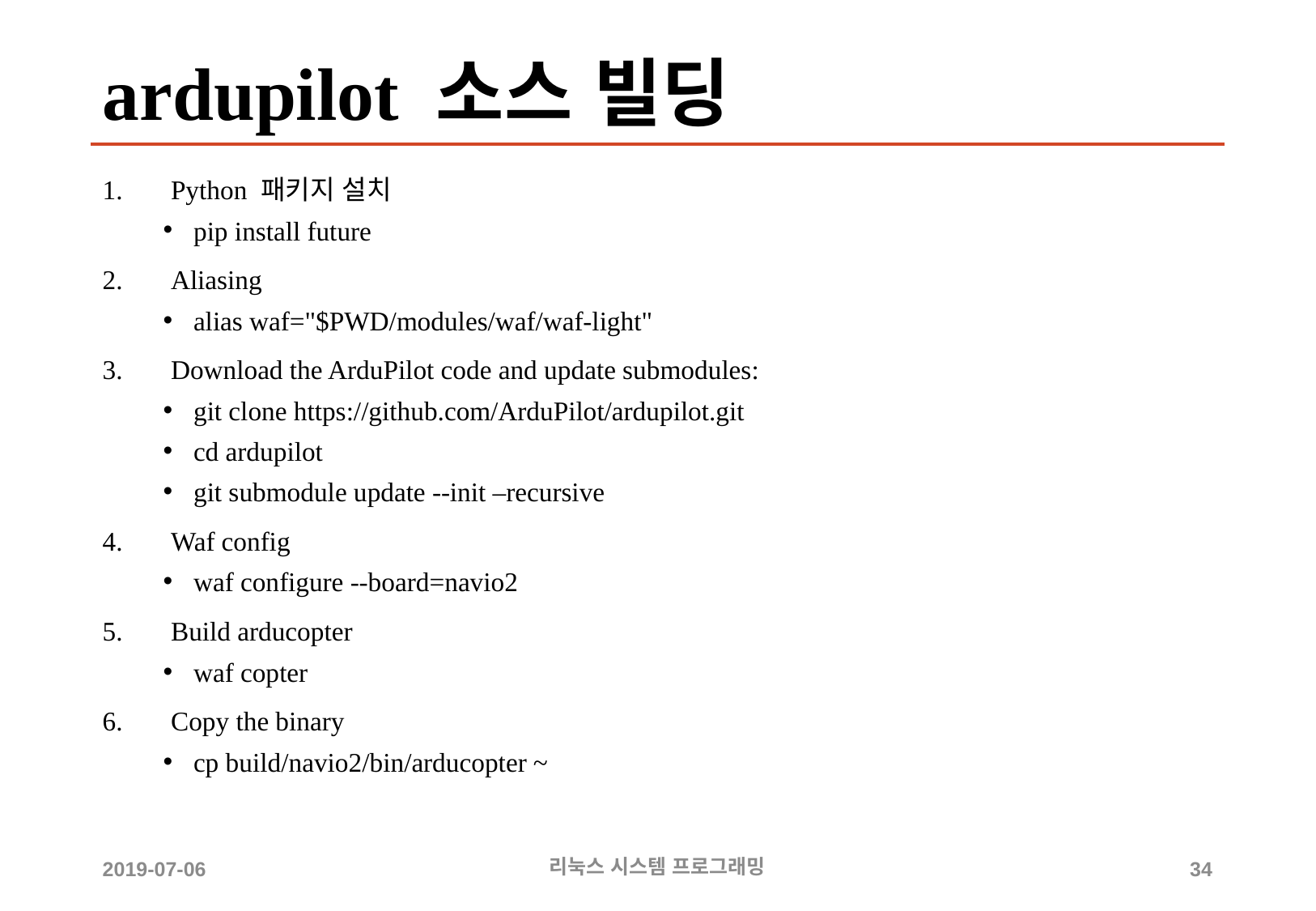

# ardupilot 소스 빌딩
Python 패키지 설치
pip install future
Aliasing
alias waf="$PWD/modules/waf/waf-light"
Download the ArduPilot code and update submodules:
git clone https://github.com/ArduPilot/ardupilot.git
cd ardupilot
git submodule update --init –recursive
Waf config
waf configure --board=navio2
Build arducopter
waf copter
Copy the binary
cp build/navio2/bin/arducopter ~
2019-07-06
리눅스 시스템 프로그래밍
34